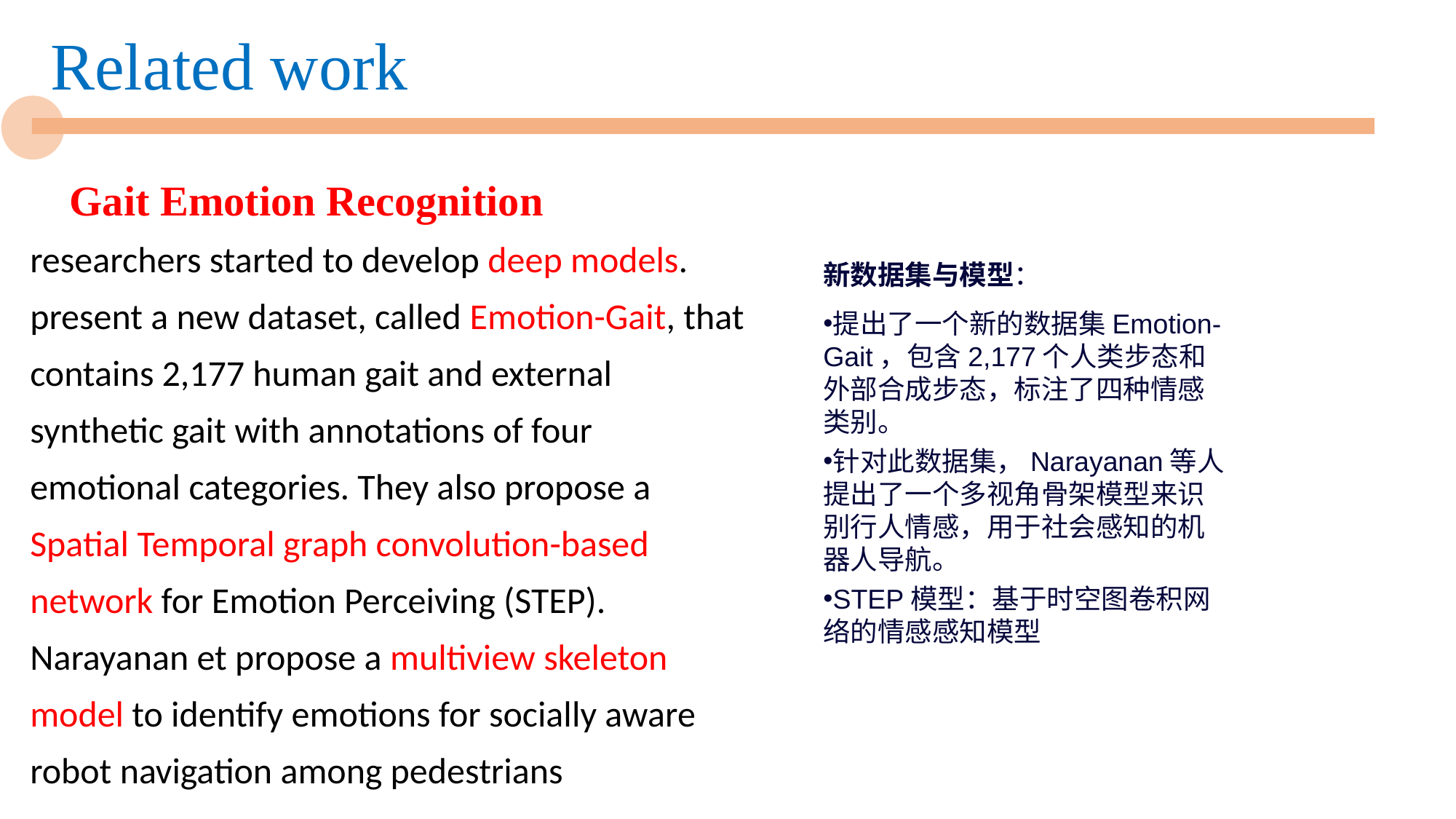

Related work

# Gait Emotion Recognition

新数据集与模型：
提出了一个新的数据集Emotion-Gait，包含2,177个人类步态和外部合成步态，标注了四种情感类别。
针对此数据集，Narayanan等人提出了一个多视角骨架模型来识别行人情感，用于社会感知的机器人导航。
STEP模型：基于时空图卷积网络的情感感知模型

researchers started to develop deep models. present a new dataset, called Emotion-Gait, that contains 2,177 human gait and external synthetic gait with annotations of four emotional categories. They also propose a Spatial Temporal graph convolution-based network for Emotion Perceiving (STEP). Narayanan et propose a multiview skeleton model to identify emotions for socially aware robot navigation among pedestrians
23